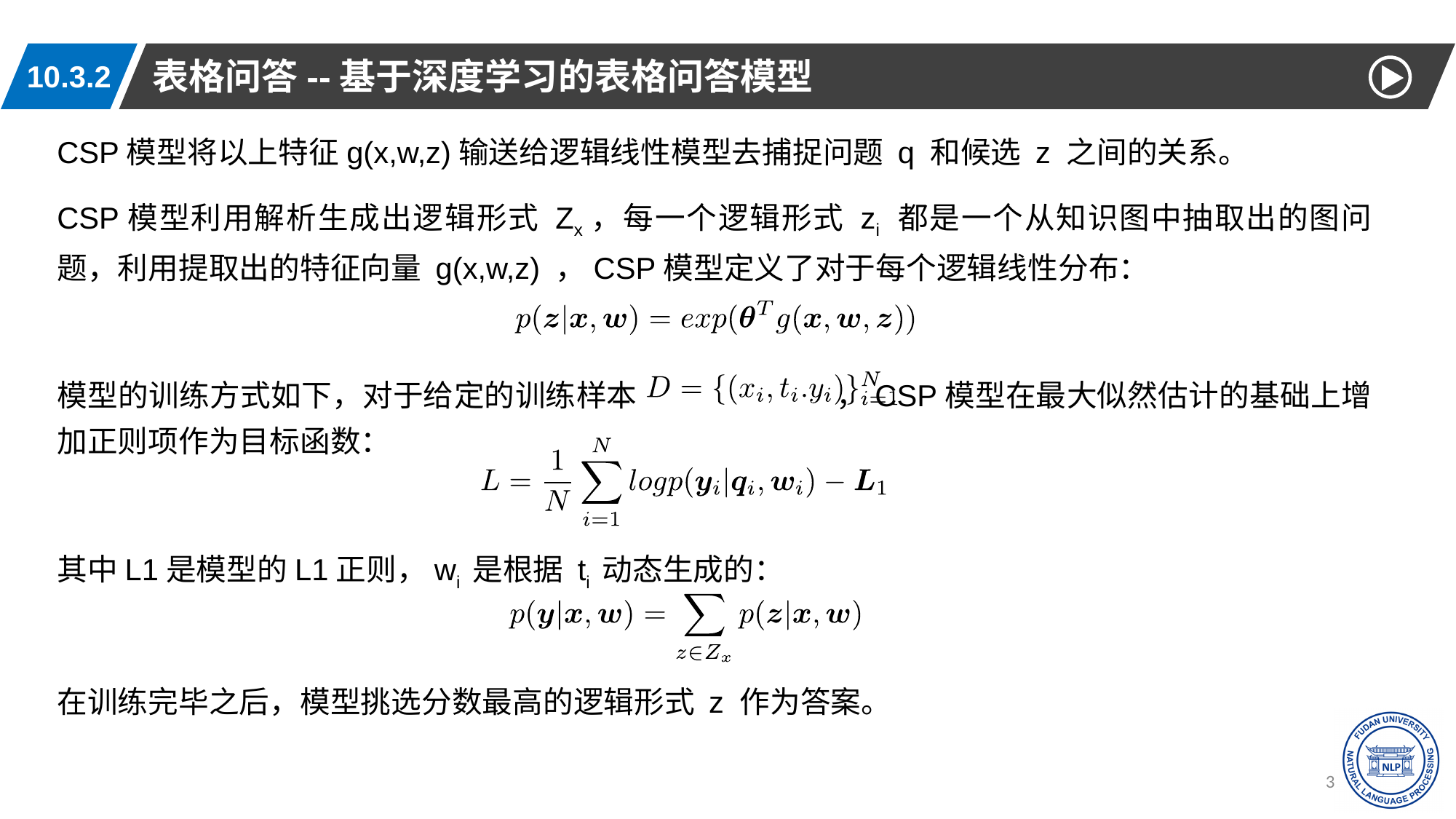

表格问答--基于深度学习的表格问答模型
10.3.2

CSP模型将以上特征g(x,w,z)输送给逻辑线性模型去捕捉问题 q 和候选 z 之间的关系。
CSP模型利用解析生成出逻辑形式 Zx，每一个逻辑形式 zi 都是一个从知识图中抽取出的图问题，利用提取出的特征向量 g(x,w,z) ，CSP模型定义了对于每个逻辑线性分布：

模型的训练方式如下，对于给定的训练样本                             ，CSP模型在最大似然估计的基础上增加正则项作为目标函数：

其中L1是模型的L1正则，wi 是根据 ti 动态生成的：

在训练完毕之后，模型挑选分数最高的逻辑形式 z 作为答案。

37